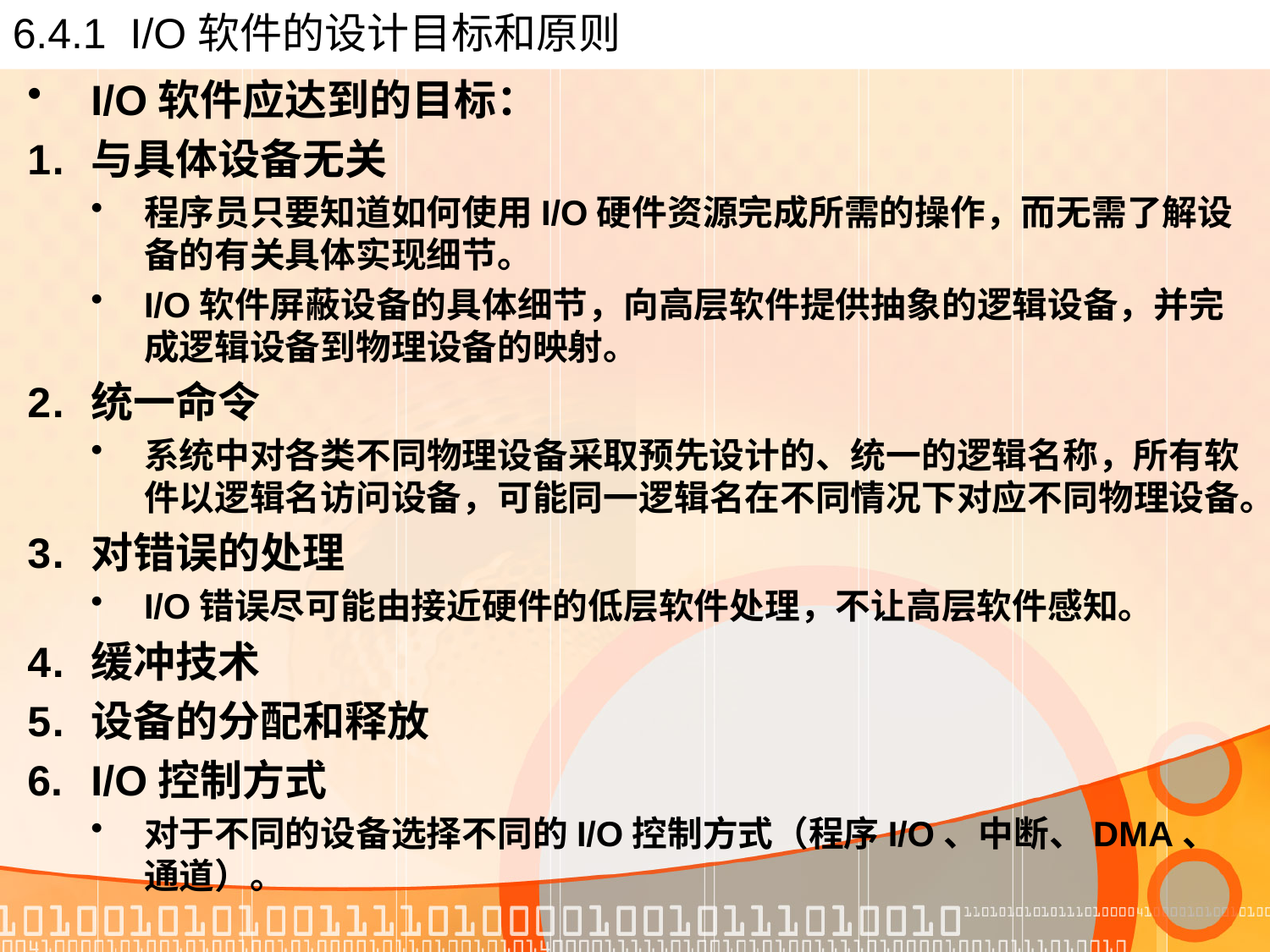

# 6.4.1  I/O软件的设计目标和原则
I/O软件应达到的目标：
与具体设备无关
程序员只要知道如何使用I/O硬件资源完成所需的操作，而无需了解设备的有关具体实现细节。
I/O软件屏蔽设备的具体细节，向高层软件提供抽象的逻辑设备，并完成逻辑设备到物理设备的映射。
统一命令
系统中对各类不同物理设备采取预先设计的、统一的逻辑名称，所有软件以逻辑名访问设备，可能同一逻辑名在不同情况下对应不同物理设备。
对错误的处理
I/O错误尽可能由接近硬件的低层软件处理，不让高层软件感知。
缓冲技术
设备的分配和释放
I/O控制方式
对于不同的设备选择不同的I/O控制方式（程序I/O、中断、DMA、通道）。